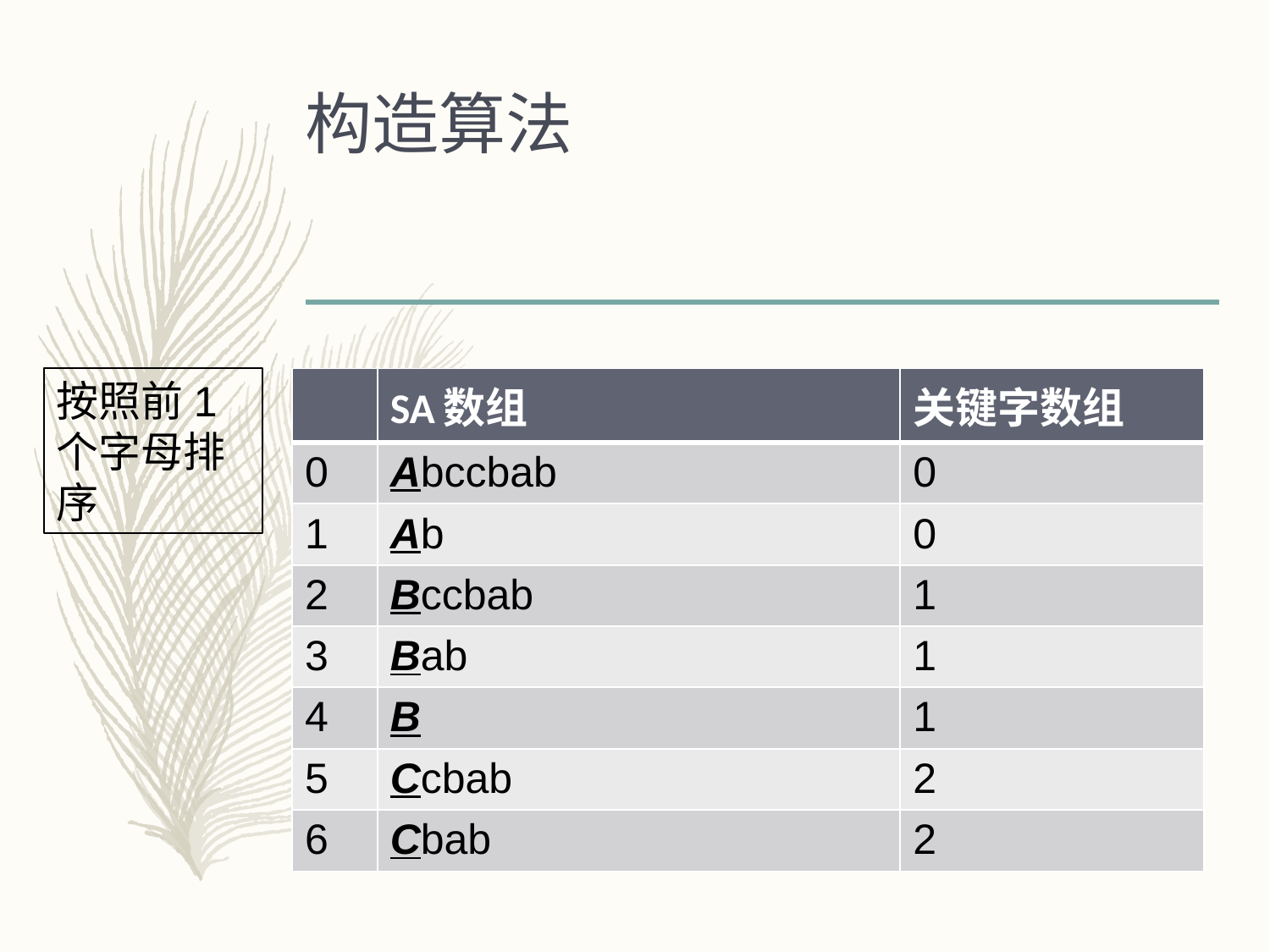

# 构造算法
按照前1个字母排序
|  | SA数组 | 关键字数组 |
| --- | --- | --- |
| 0 | Abccbab | 0 |
| 1 | Ab | 0 |
| 2 | Bccbab | 1 |
| 3 | Bab | 1 |
| 4 | B | 1 |
| 5 | Ccbab | 2 |
| 6 | Cbab | 2 |